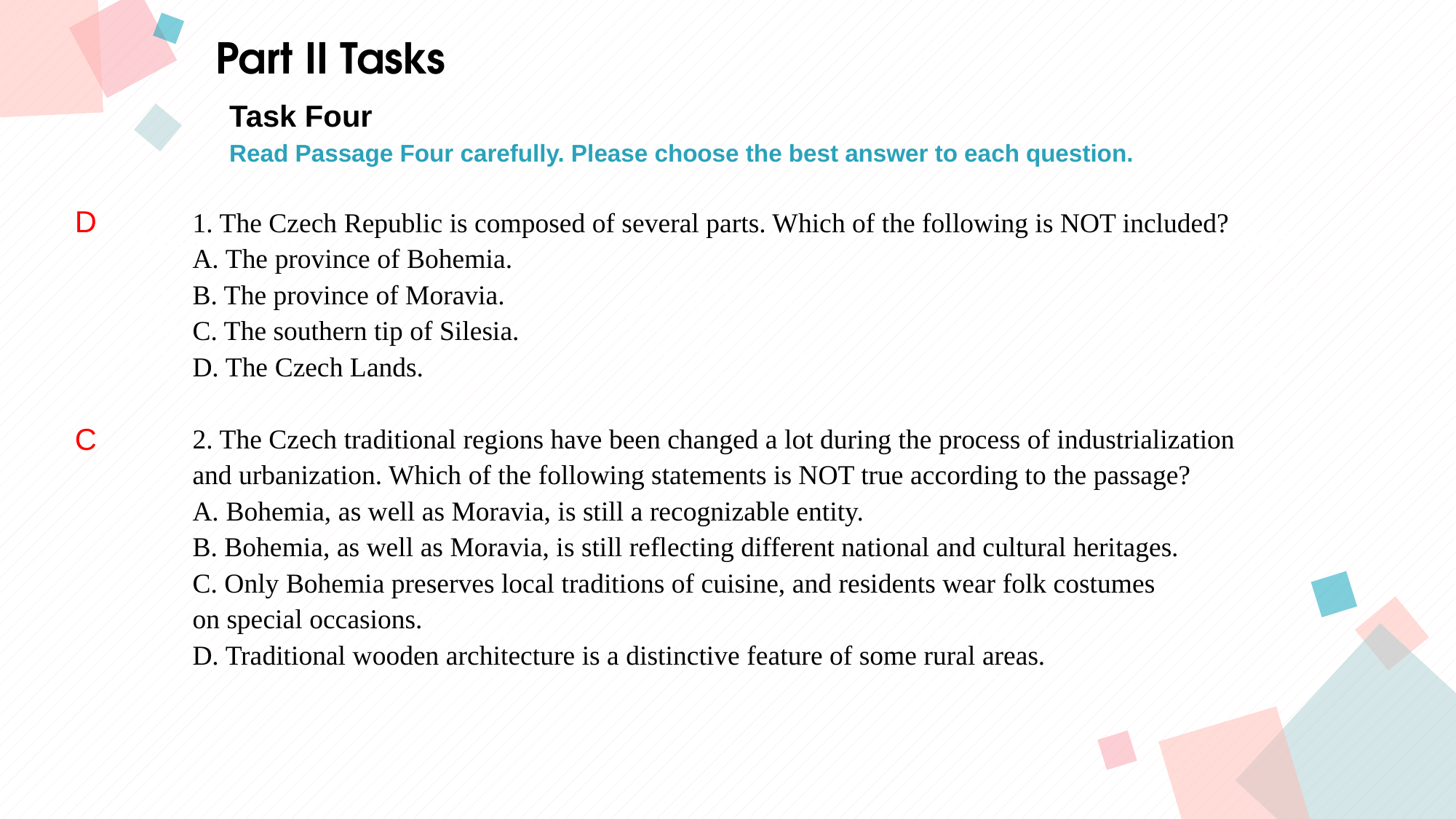

Part II Tasks
Task Four

Read Passage Four carefully. Please choose the best answer to each question.
D
1. The Czech Republic is composed of several parts. Which of the following is NOT included?
A. The province of Bohemia.
B. The province of Moravia.
C. The southern tip of Silesia.
D. The Czech Lands.

2. The Czech traditional regions have been changed a lot during the process of industrialization
and urbanization. Which of the following statements is NOT true according to the passage?
A. Bohemia, as well as Moravia, is still a recognizable entity.
B. Bohemia, as well as Moravia, is still reflecting different national and cultural heritages.
C. Only Bohemia preserves local traditions of cuisine, and residents wear folk costumes
on special occasions.
D. Traditional wooden architecture is a distinctive feature of some rural areas.
点击此处添加标题
点击此处添加标题
标题数字等都可以通过点击和重新输入进行更改，顶部“开始”面板中可以对字体、字号、颜色等进行修改。建议正文8-14号字，1.3倍字间距。
标题数字等都可以通过点击和重新输入进行更改，顶部“开始”面板中可以对字体、字号、颜色等进行修改。建议正文8-14号字，1.3倍字间距。
标题数字等都可以通过点击和重新输入进行更改，顶部“开始”面板中可以对字体、字号、颜色等进行修改。建议正文8-14号字，1.3倍字间距。
C
点击此处添加标题
标题数字等都可以通过点击和重新输入进行更改，顶部“开始”面板中可以对字体、字号、颜色等进行修改。建议正文8-14号字，1.3倍字间距。
标题数字等都可以通过点击和重新输入进行更改，顶部“开始”面板中可以对字体、字号、颜色等进行修改。建议正文8-14号字，1.3倍字间距。